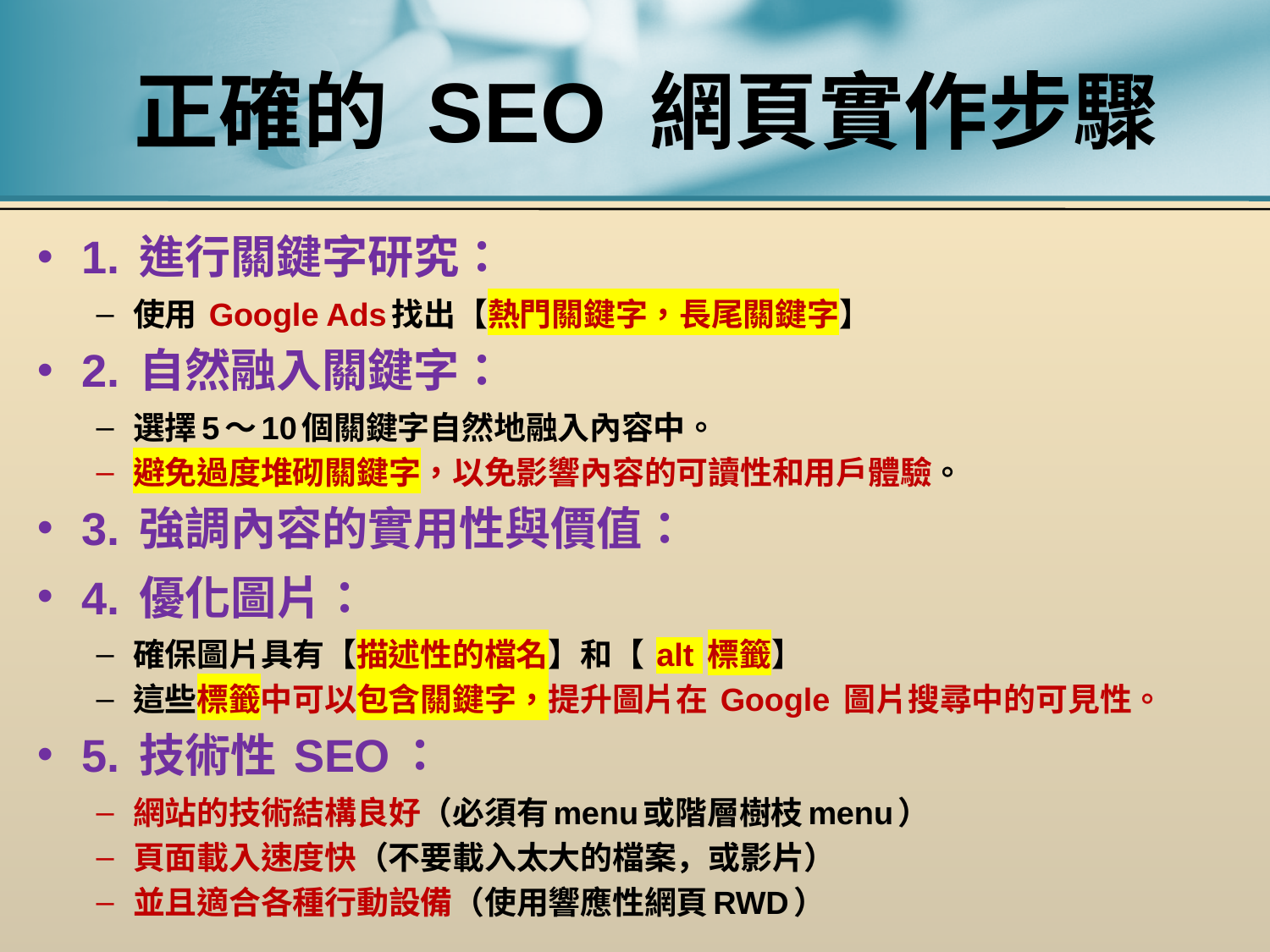

# 正確的 SEO 網頁實作步驟
1. 進行關鍵字研究：
使用 Google Ads找出【熱門關鍵字，長尾關鍵字】
2. 自然融入關鍵字：
選擇5～10個關鍵字自然地融入內容中。
避免過度堆砌關鍵字，以免影響內容的可讀性和用戶體驗。
3. 強調內容的實用性與價值：
4. 優化圖片：
確保圖片具有【描述性的檔名】和【 alt 標籤】
這些標籤中可以包含關鍵字，提升圖片在 Google 圖片搜尋中的可見性。
5. 技術性 SEO：
網站的技術結構良好（必須有menu或階層樹枝menu）
頁面載入速度快（不要載入太大的檔案，或影片）
並且適合各種行動設備（使用響應性網頁RWD）